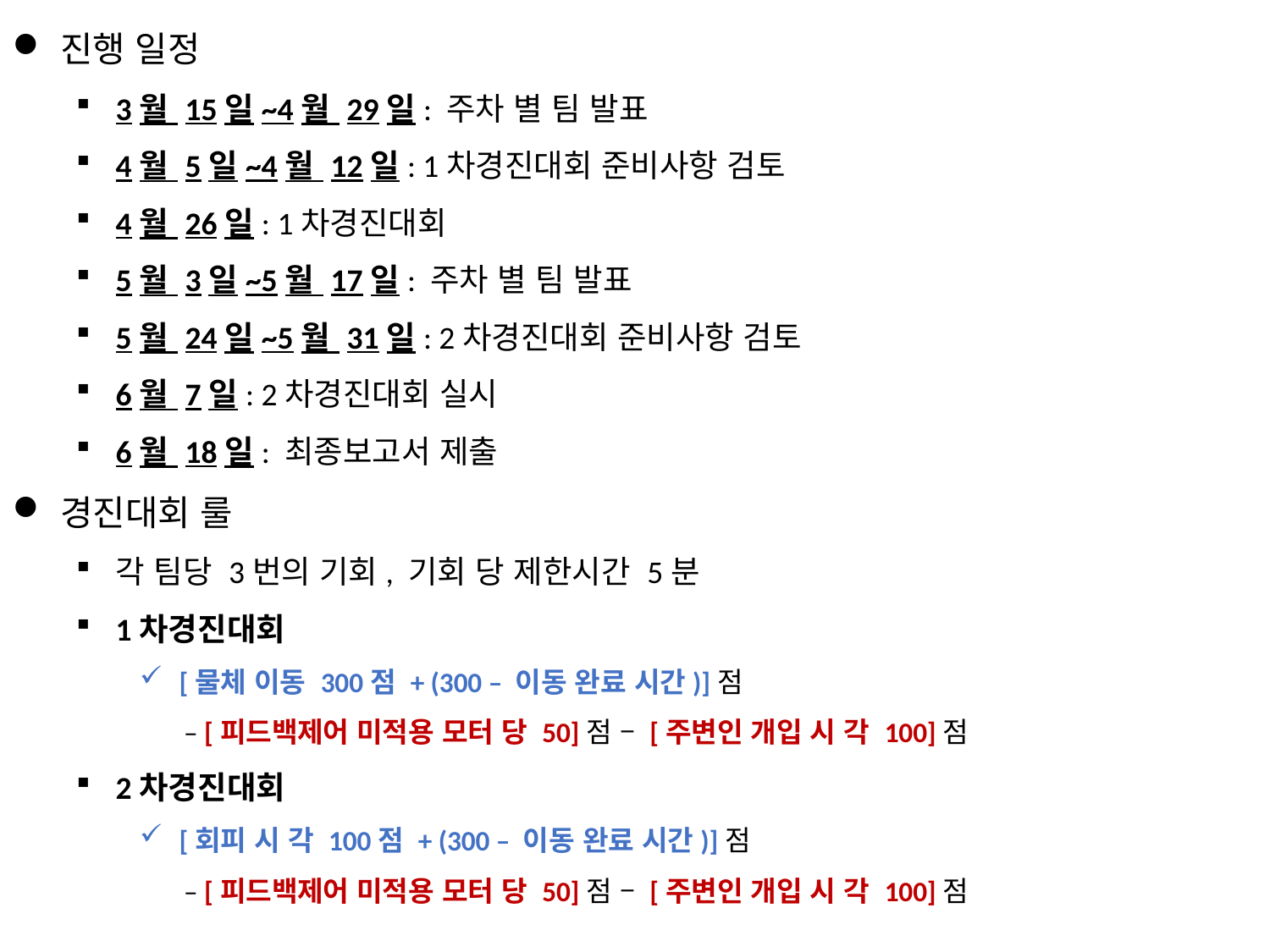

진행 일정
3월 15일~4월 29일: 주차 별 팀 발표
4월 5일~4월 12일: 1차경진대회 준비사항 검토
4월 26일: 1차경진대회
5월 3일~5월 17일: 주차 별 팀 발표
5월 24일~5월 31일: 2차경진대회 준비사항 검토
6월 7일: 2차경진대회 실시
6월 18일: 최종보고서 제출
경진대회 룰
각 팀당 3번의 기회, 기회 당 제한시간 5분
1차경진대회
[물체 이동 300점 + (300 – 이동 완료 시간)]점
       – [피드백제어 미적용 모터 당 50]점 – [주변인 개입 시 각 100]점
2차경진대회
[회피 시 각 100점 + (300 – 이동 완료 시간)]점
       – [피드백제어 미적용 모터 당 50]점 – [주변인 개입 시 각 100]점